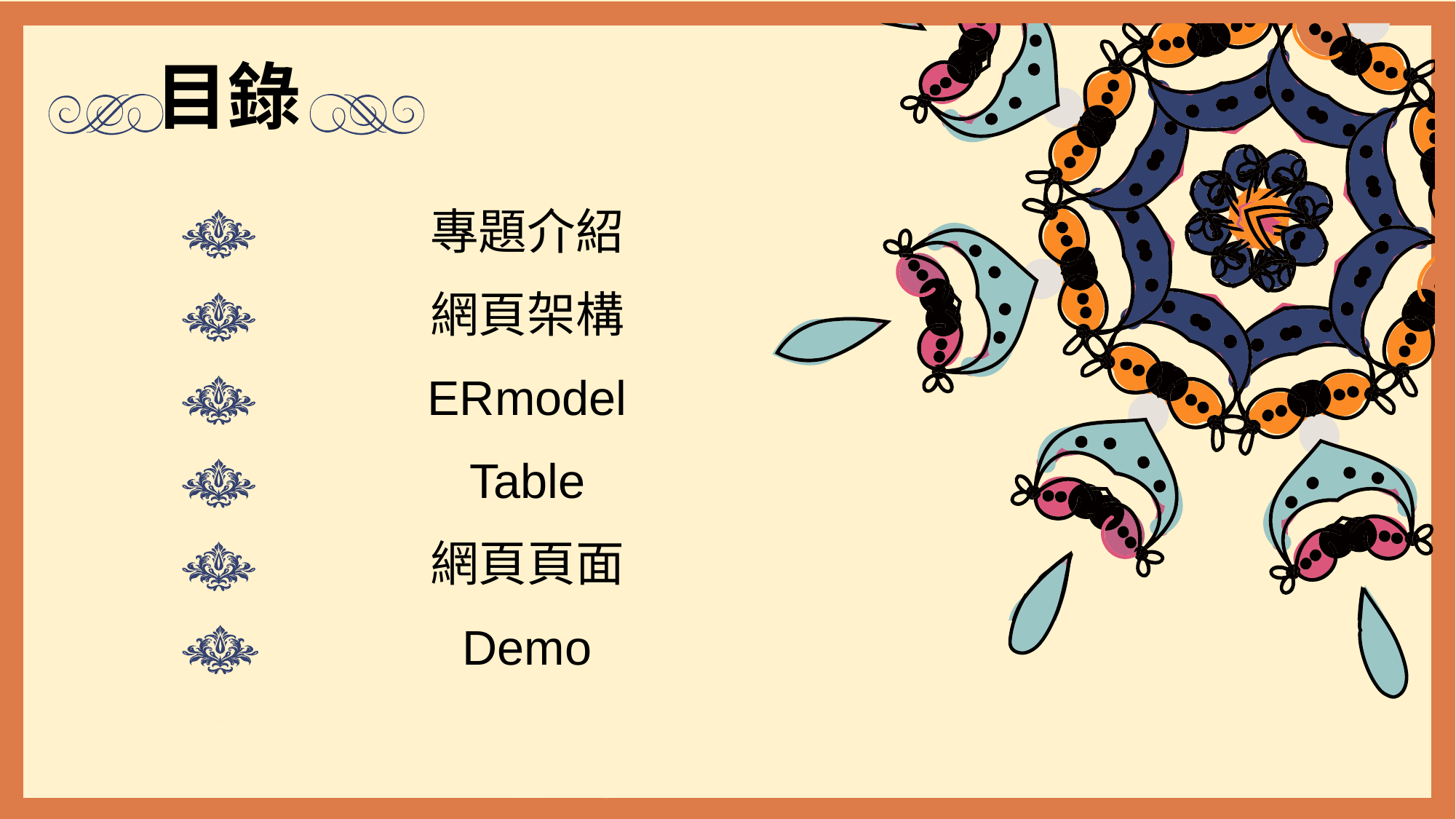

目錄

專題介紹

網頁架構

ERmodel

Table

網頁頁面

Demo